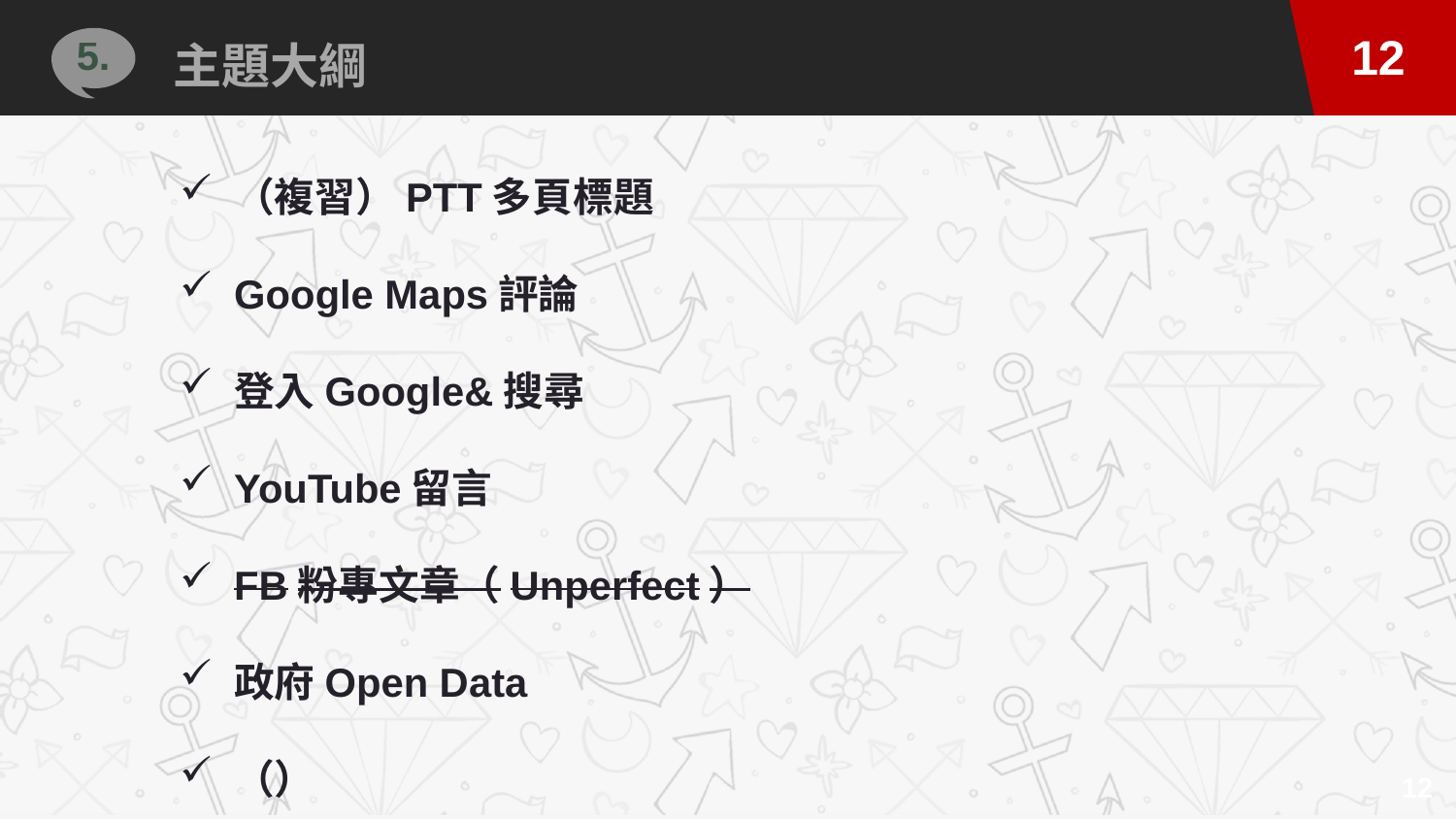

主題大綱
5.

（複習）PTT多頁標題
Google Maps評論
登入Google&搜尋
YouTube留言
FB粉專文章（Unperfect）
政府Open Data
（）
12